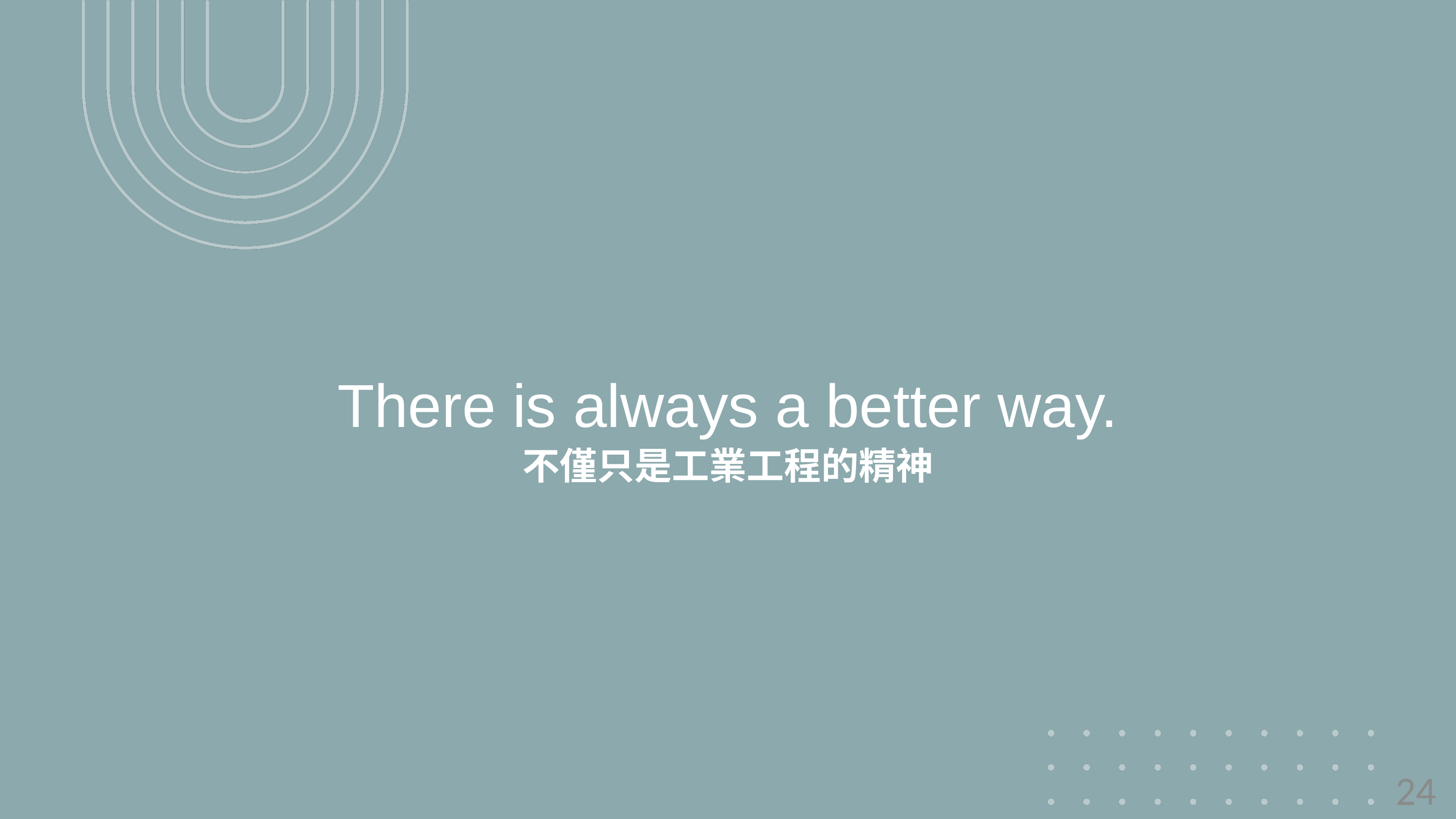

There is always a better way.
不僅只是工業工程的精神

24